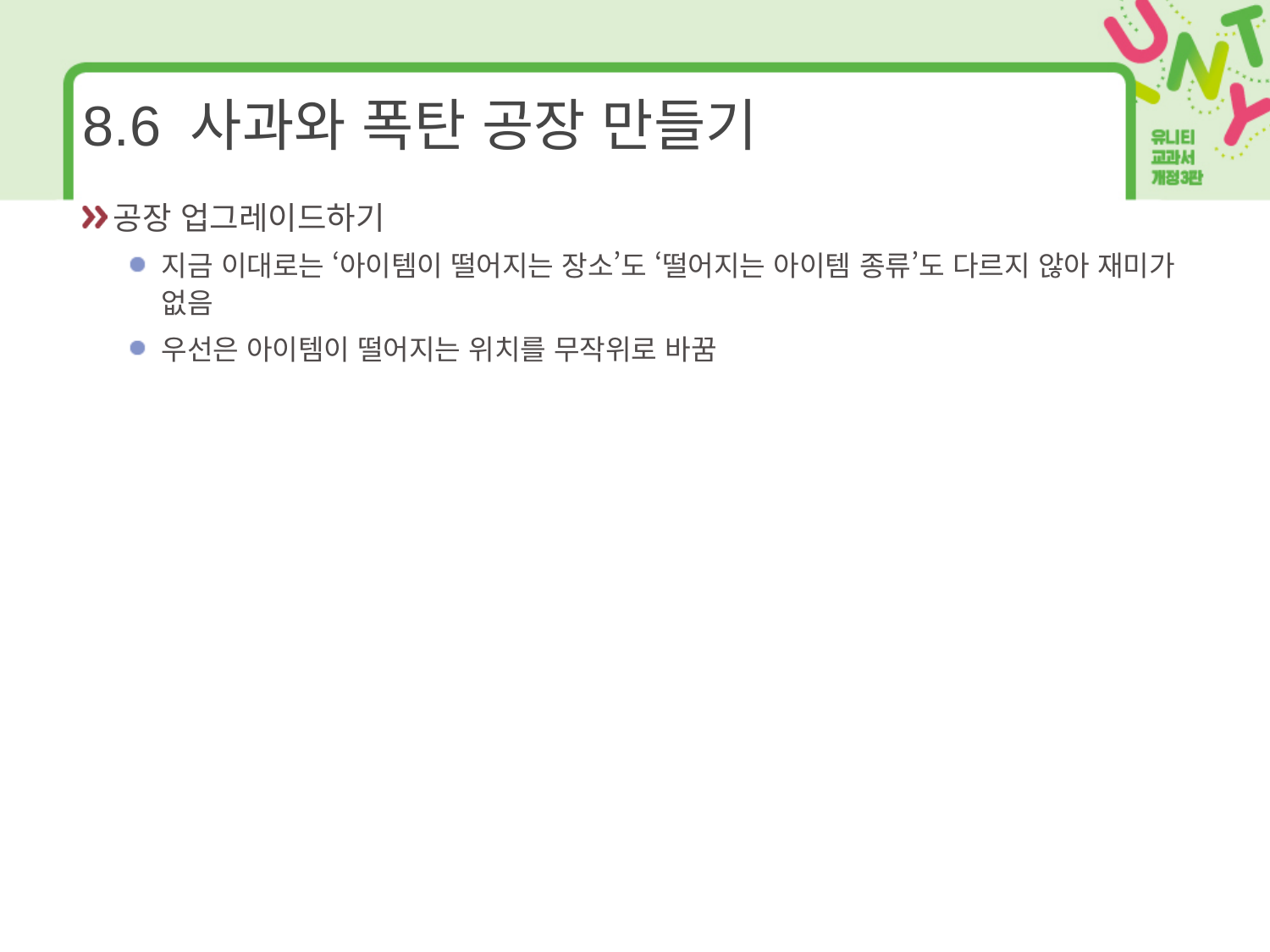

# 8.6 사과와 폭탄 공장 만들기
공장 업그레이드하기
지금 이대로는 ‘아이템이 떨어지는 장소’도 ‘떨어지는 아이템 종류’도 다르지 않아 재미가 없음
우선은 아이템이 떨어지는 위치를 무작위로 바꿈